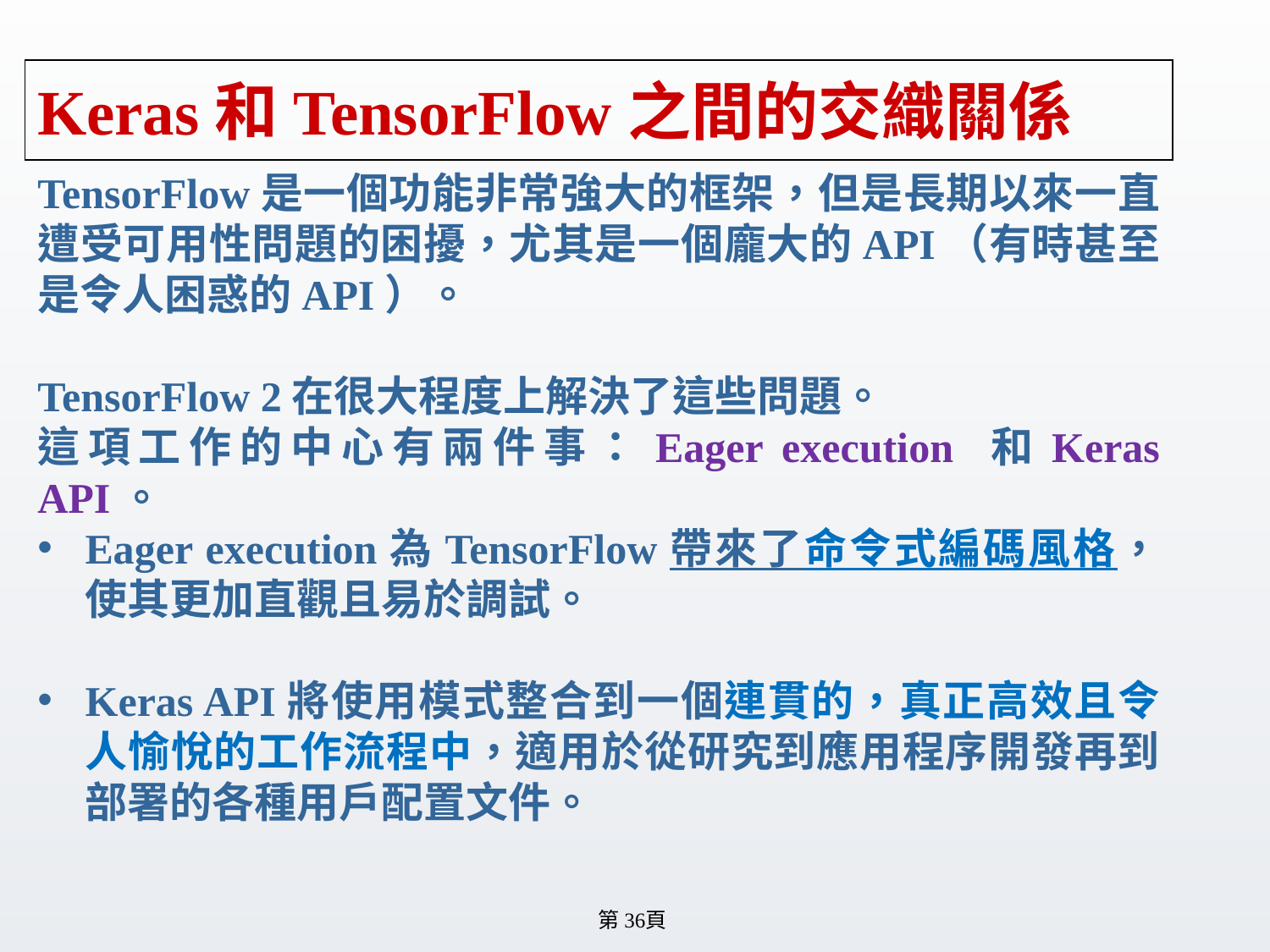

# Keras和TensorFlow之間的交織關係
TensorFlow是一個功能非常強大的框架，但是長期以來一直遭受可用性問題的困擾，尤其是一個龐大的API（有時甚至是令人困惑的API）。

TensorFlow 2在很大程度上解決了這些問題。
這項工作的中心有兩件事：Eager execution 和Keras API。
Eager execution為TensorFlow帶來了命令式編碼風格，使其更加直觀且易於調試。

Keras API將使用模式整合到一個連貫的，真正高效且令人愉悅的工作流程中，適用於從研究到應用程序開發再到部署的各種用戶配置文件。